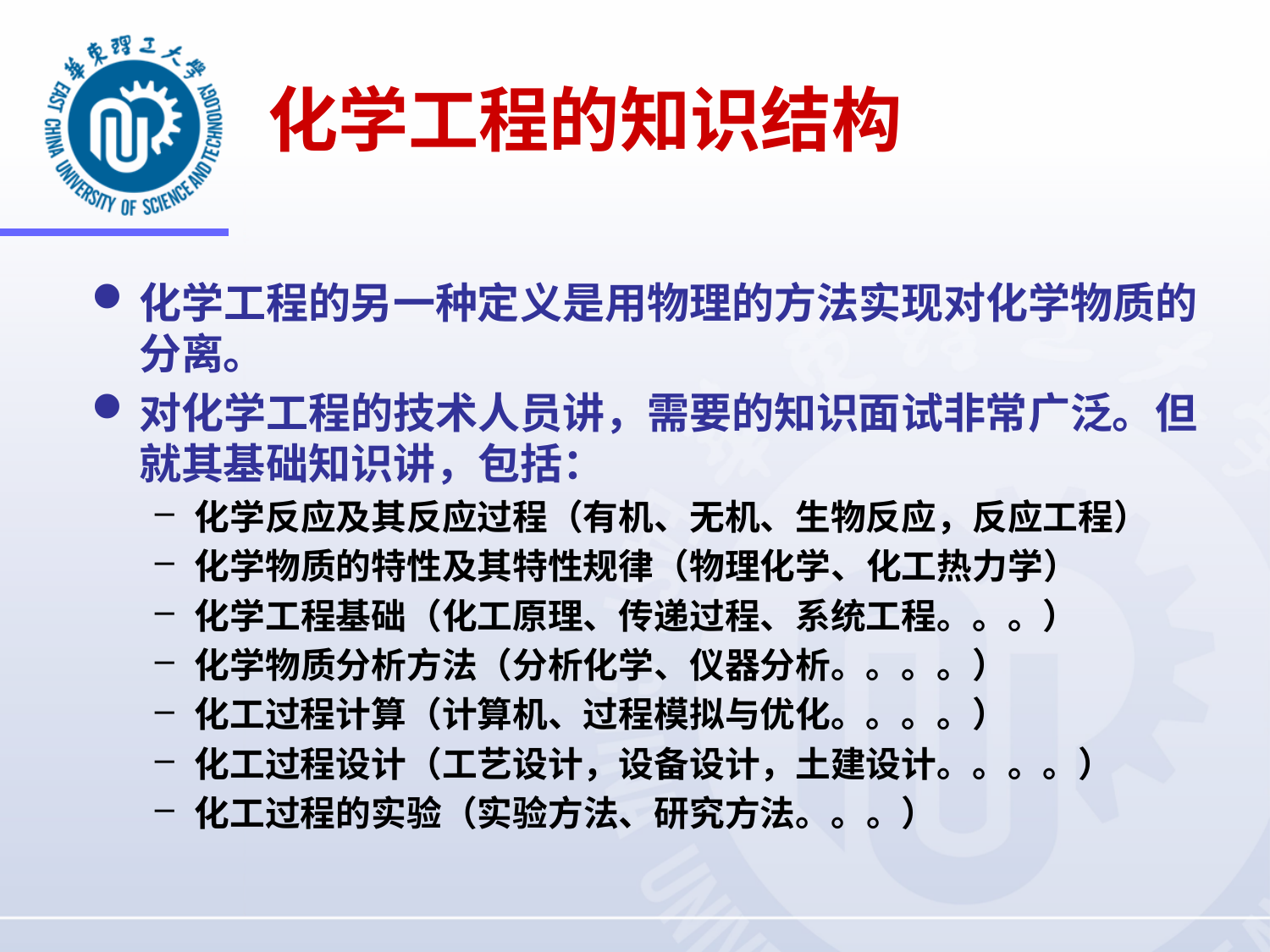

# 化学工程的知识结构
化学工程的另一种定义是用物理的方法实现对化学物质的分离。
对化学工程的技术人员讲，需要的知识面试非常广泛。但就其基础知识讲，包括：
化学反应及其反应过程（有机、无机、生物反应，反应工程）
化学物质的特性及其特性规律（物理化学、化工热力学）
化学工程基础（化工原理、传递过程、系统工程。。。）
化学物质分析方法（分析化学、仪器分析。。。。）
化工过程计算（计算机、过程模拟与优化。。。。）
化工过程设计（工艺设计，设备设计，土建设计。。。。）
化工过程的实验（实验方法、研究方法。。。）